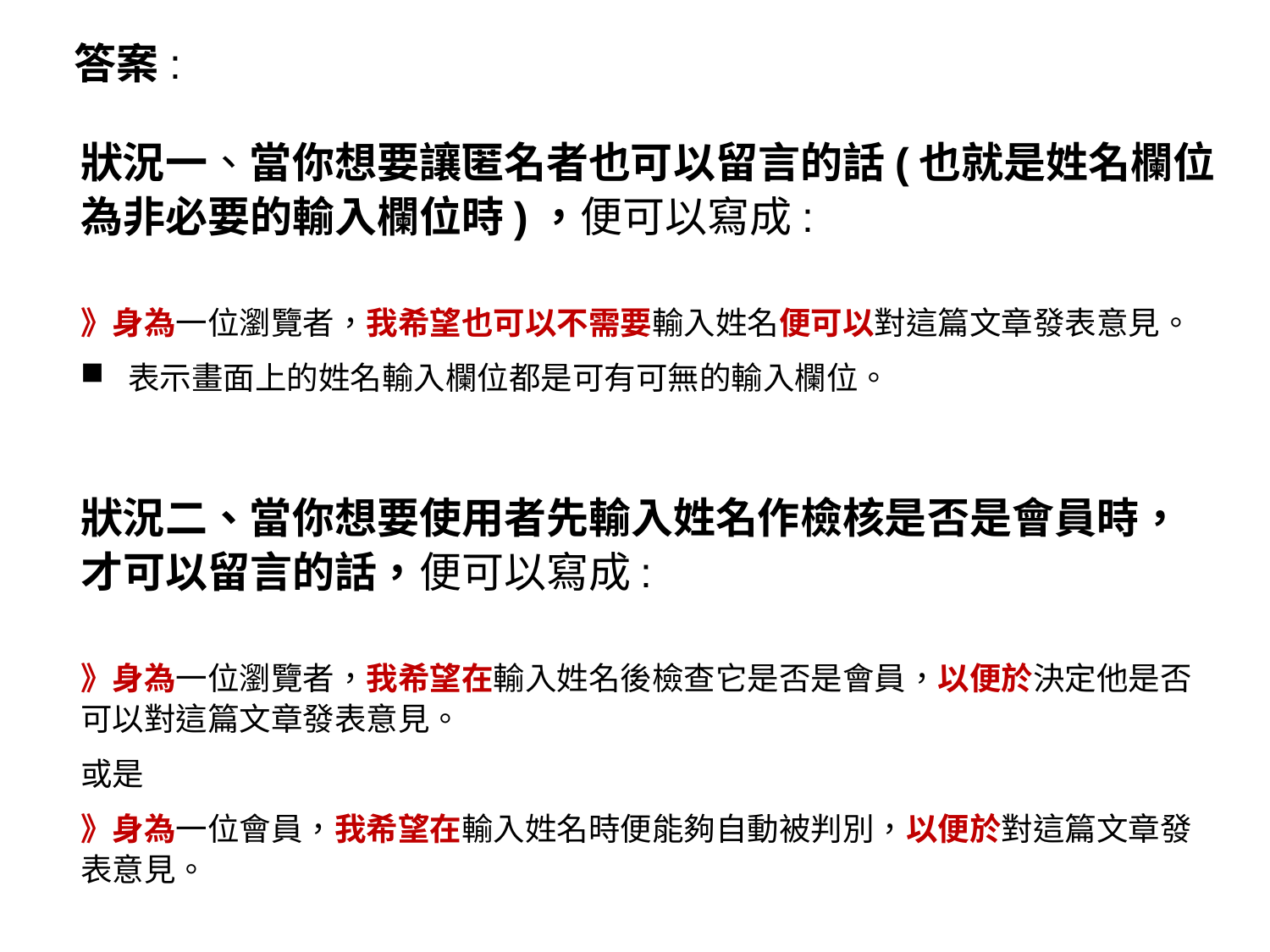

答案:
狀況一、當你想要讓匿名者也可以留言的話(也就是姓名欄位為非必要的輸入欄位時)，便可以寫成:

》身為一位瀏覽者，我希望也可以不需要輸入姓名便可以對這篇文章發表意見。
表示畫面上的姓名輸入欄位都是可有可無的輸入欄位。

狀況二、當你想要使用者先輸入姓名作檢核是否是會員時，才可以留言的話，便可以寫成:

》身為一位瀏覽者，我希望在輸入姓名後檢查它是否是會員，以便於決定他是否可以對這篇文章發表意見。
或是
》身為一位會員，我希望在輸入姓名時便能夠自動被判別，以便於對這篇文章發表意見。